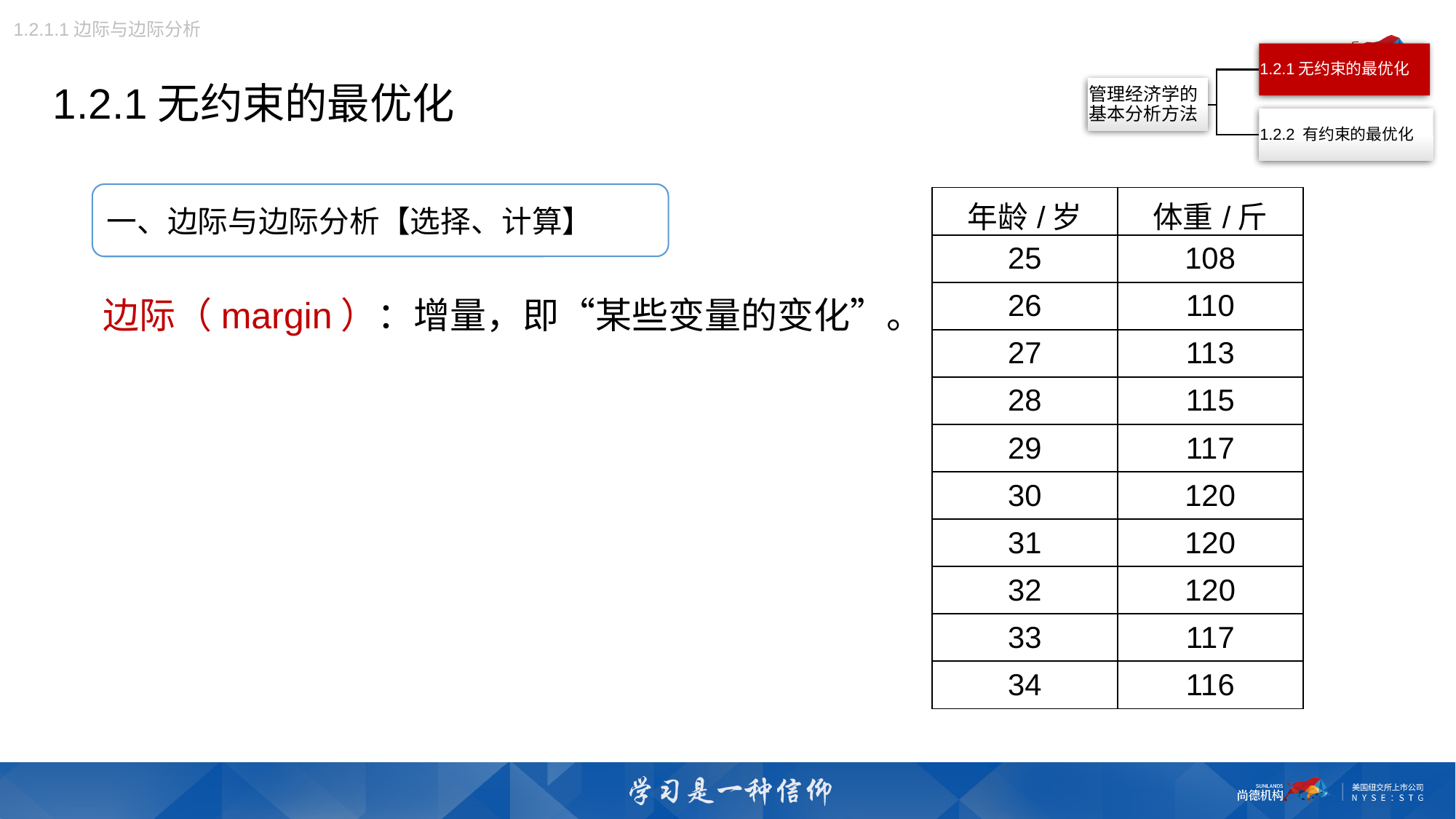

管理经济学的基本分析方法
1.2.1无约束的最优化
1.2.2 有约束的最优化
1.2.1.1边际与边际分析
1.2.1无约束的最优化
一、边际与边际分析【选择、计算】
| 年龄/岁 | 体重/斤 |
| --- | --- |
| 25 | 108 |
| 26 | 110 |
| 27 | 113 |
| 28 | 115 |
| 29 | 117 |
| 30 | 120 |
| 31 | 120 |
| 32 | 120 |
| 33 | 117 |
| 34 | 116 |
边际（margin）：增量，即“某些变量的变化”。